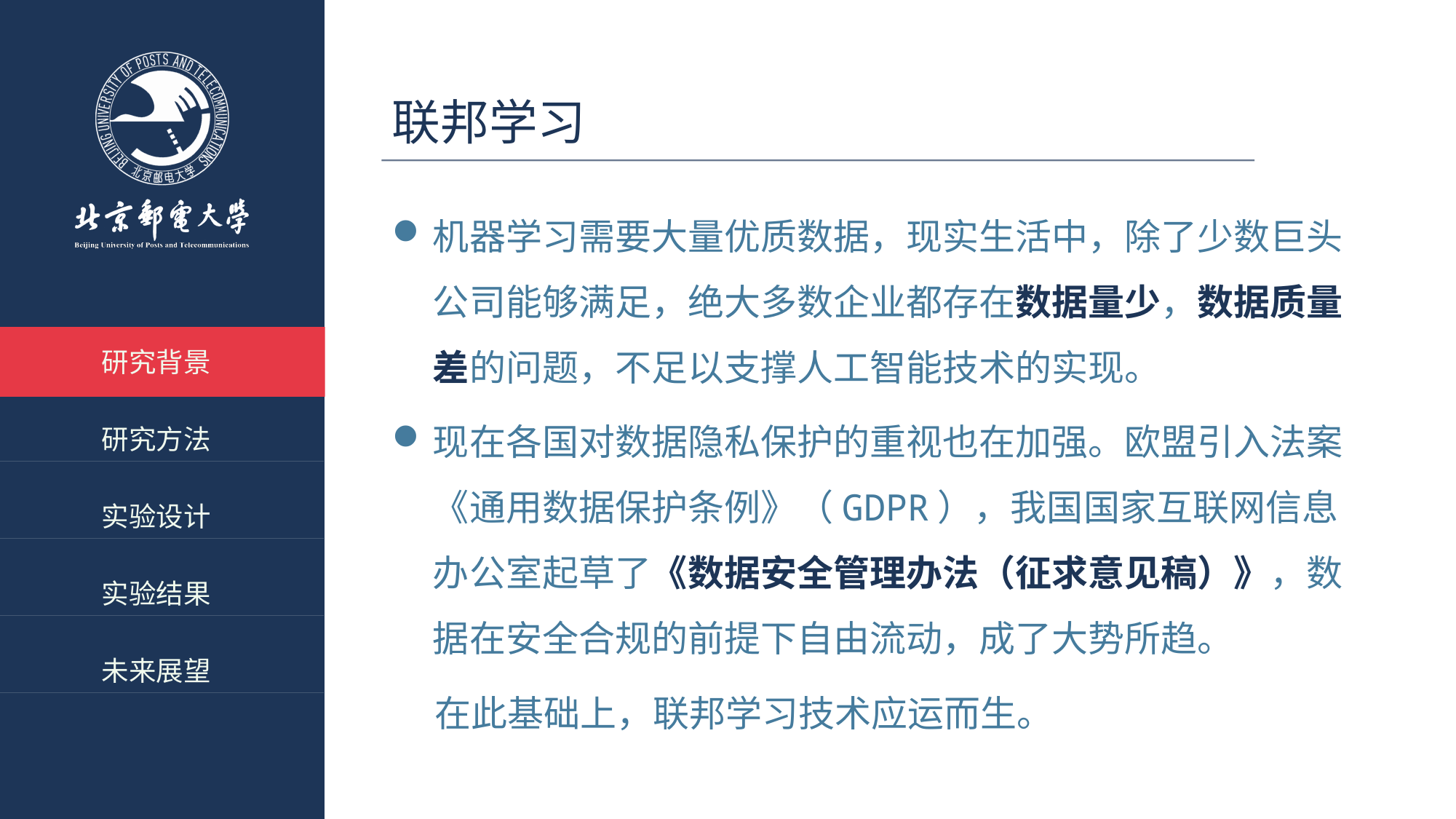

# 联邦学习
机器学习需要大量优质数据，现实生活中，除了少数巨头公司能够满足，绝大多数企业都存在数据量少，数据质量差的问题，不足以支撑人工智能技术的实现。
现在各国对数据隐私保护的重视也在加强。欧盟引入法案《通用数据保护条例》（GDPR），我国国家互联网信息办公室起草了《数据安全管理办法（征求意见稿）》，数据在安全合规的前提下自由流动，成了大势所趋。
在此基础上，联邦学习技术应运而生。